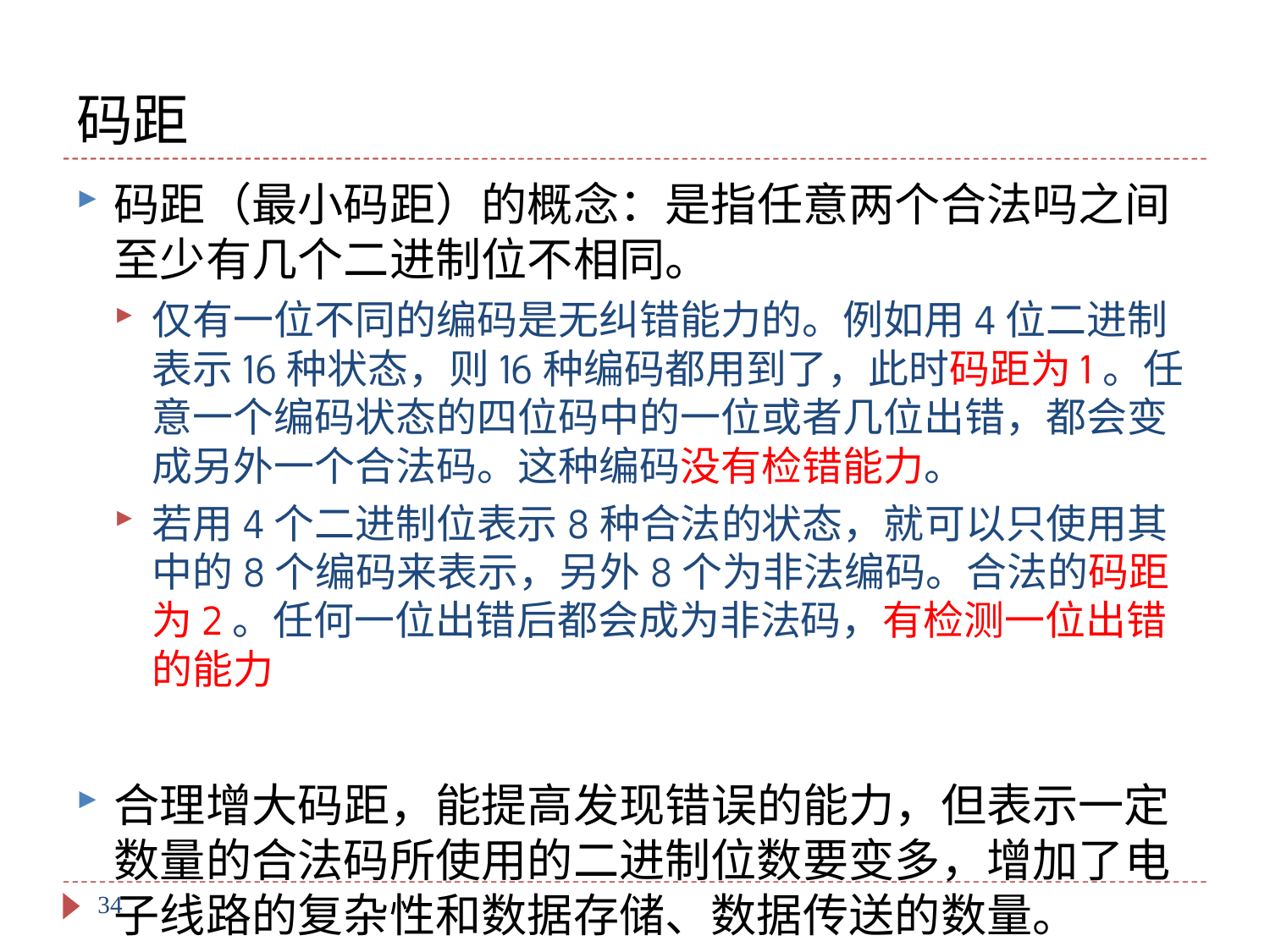

# 码距
码距（最小码距）的概念：是指任意两个合法吗之间至少有几个二进制位不相同。
仅有一位不同的编码是无纠错能力的。例如用4位二进制表示16种状态，则16种编码都用到了，此时码距为1。任意一个编码状态的四位码中的一位或者几位出错，都会变成另外一个合法码。这种编码没有检错能力。
若用4个二进制位表示8种合法的状态，就可以只使用其中的8个编码来表示，另外8个为非法编码。合法的码距为2。任何一位出错后都会成为非法码，有检测一位出错的能力

合理增大码距，能提高发现错误的能力，但表示一定数量的合法码所使用的二进制位数要变多，增加了电子线路的复杂性和数据存储、数据传送的数量。

34